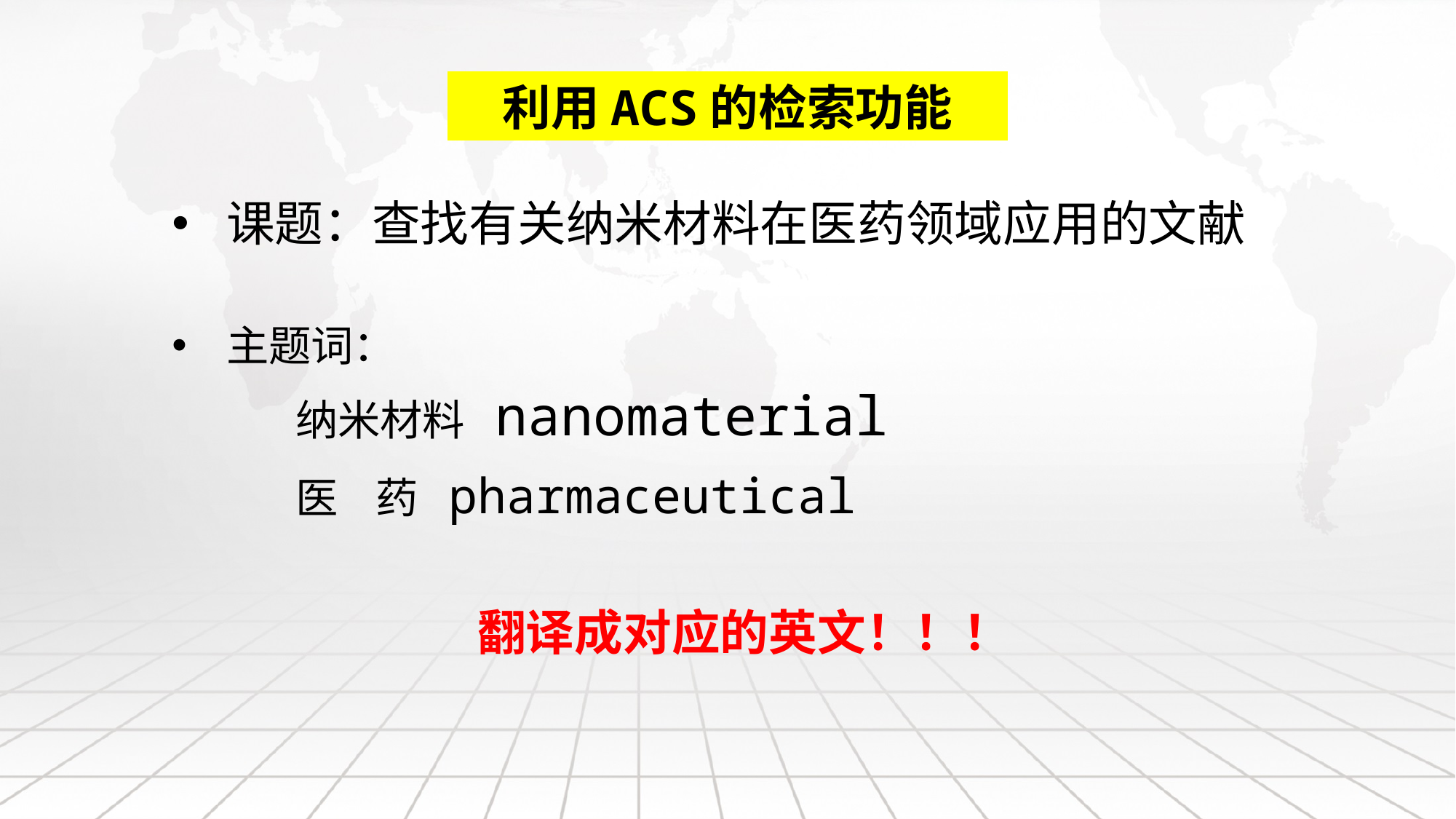

利用ACS的检索功能
课题：查找有关纳米材料在医药领域应用的文献

主题词：
            纳米材料 nanomaterial
            医    药 pharmaceutical

翻译成对应的英文！！！